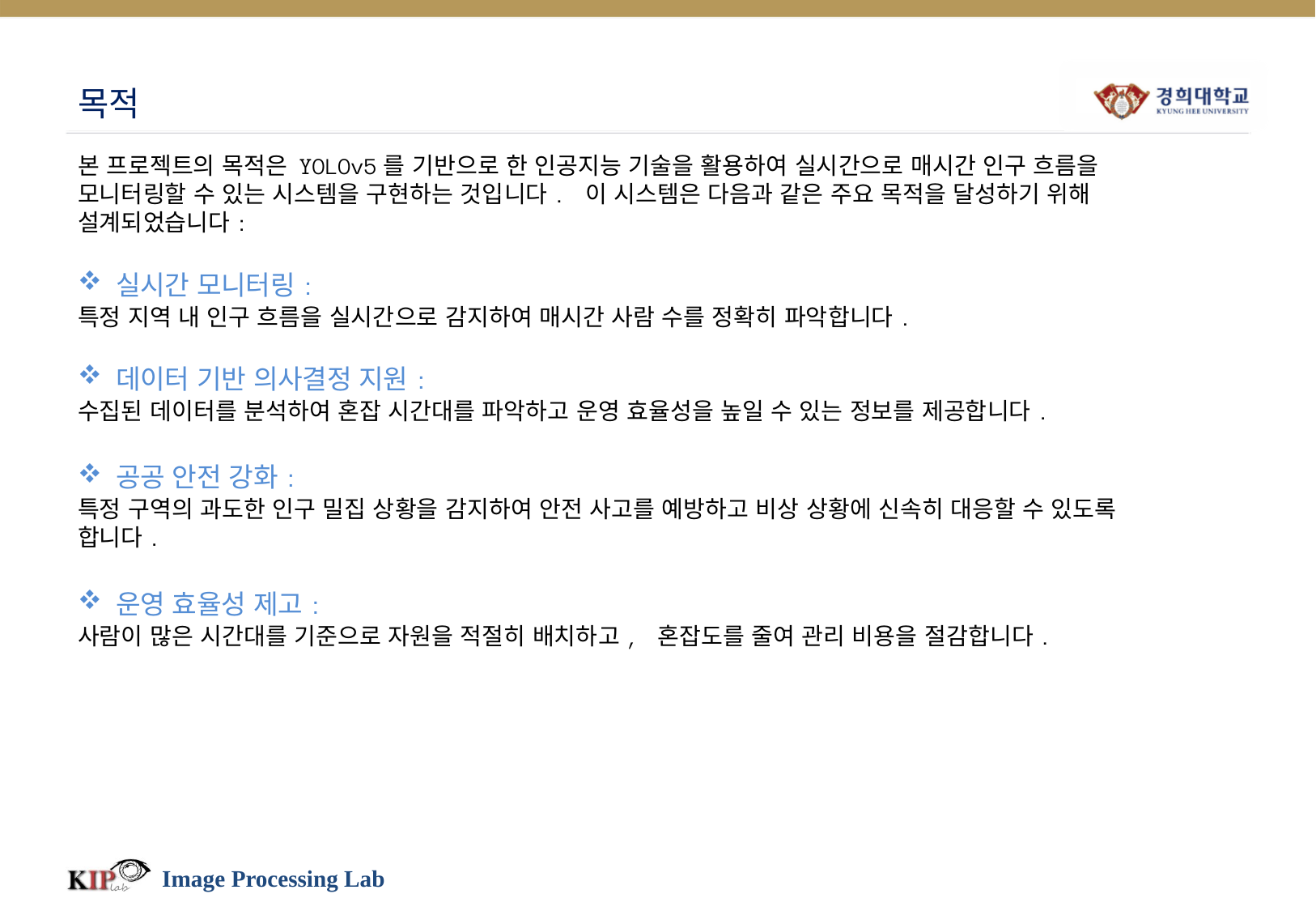

# 목적
본 프로젝트의 목적은 YOLOv5를 기반으로 한 인공지능 기술을 활용하여 실시간으로 매시간 인구 흐름을 모니터링할 수 있는 시스템을 구현하는 것입니다. 이 시스템은 다음과 같은 주요 목적을 달성하기 위해 설계되었습니다:

실시간 모니터링:
특정 지역 내 인구 흐름을 실시간으로 감지하여 매시간 사람 수를 정확히 파악합니다.

데이터 기반 의사결정 지원:
수집된 데이터를 분석하여 혼잡 시간대를 파악하고 운영 효율성을 높일 수 있는 정보를 제공합니다.

공공 안전 강화:
특정 구역의 과도한 인구 밀집 상황을 감지하여 안전 사고를 예방하고 비상 상황에 신속히 대응할 수 있도록 합니다.

운영 효율성 제고:
사람이 많은 시간대를 기준으로 자원을 적절히 배치하고, 혼잡도를 줄여 관리 비용을 절감합니다.
Image Processing Lab